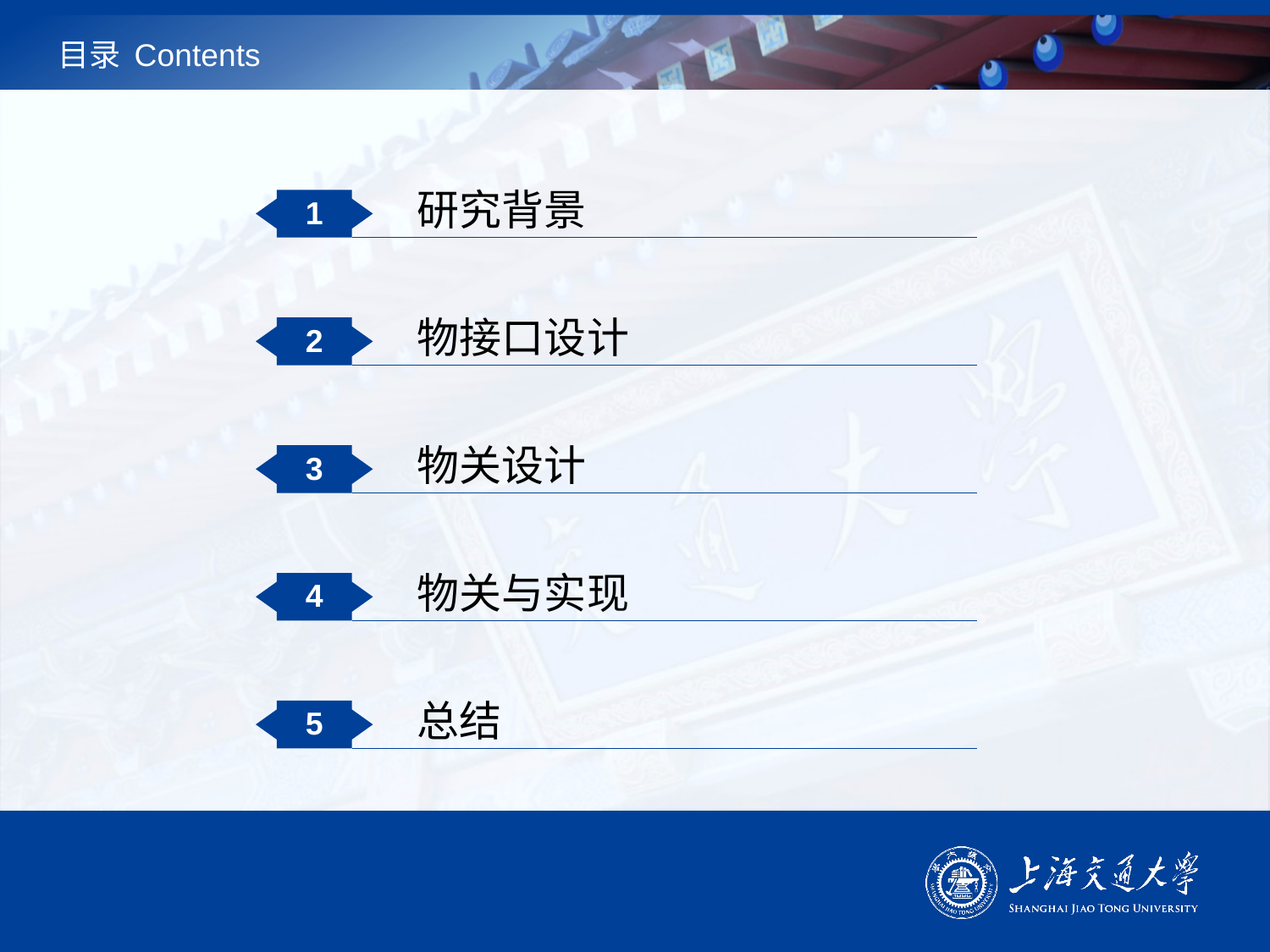

# 目录 Contents
研究背景
1

物接口设计
2

物关设计
3

物关与实现
4

总结
5